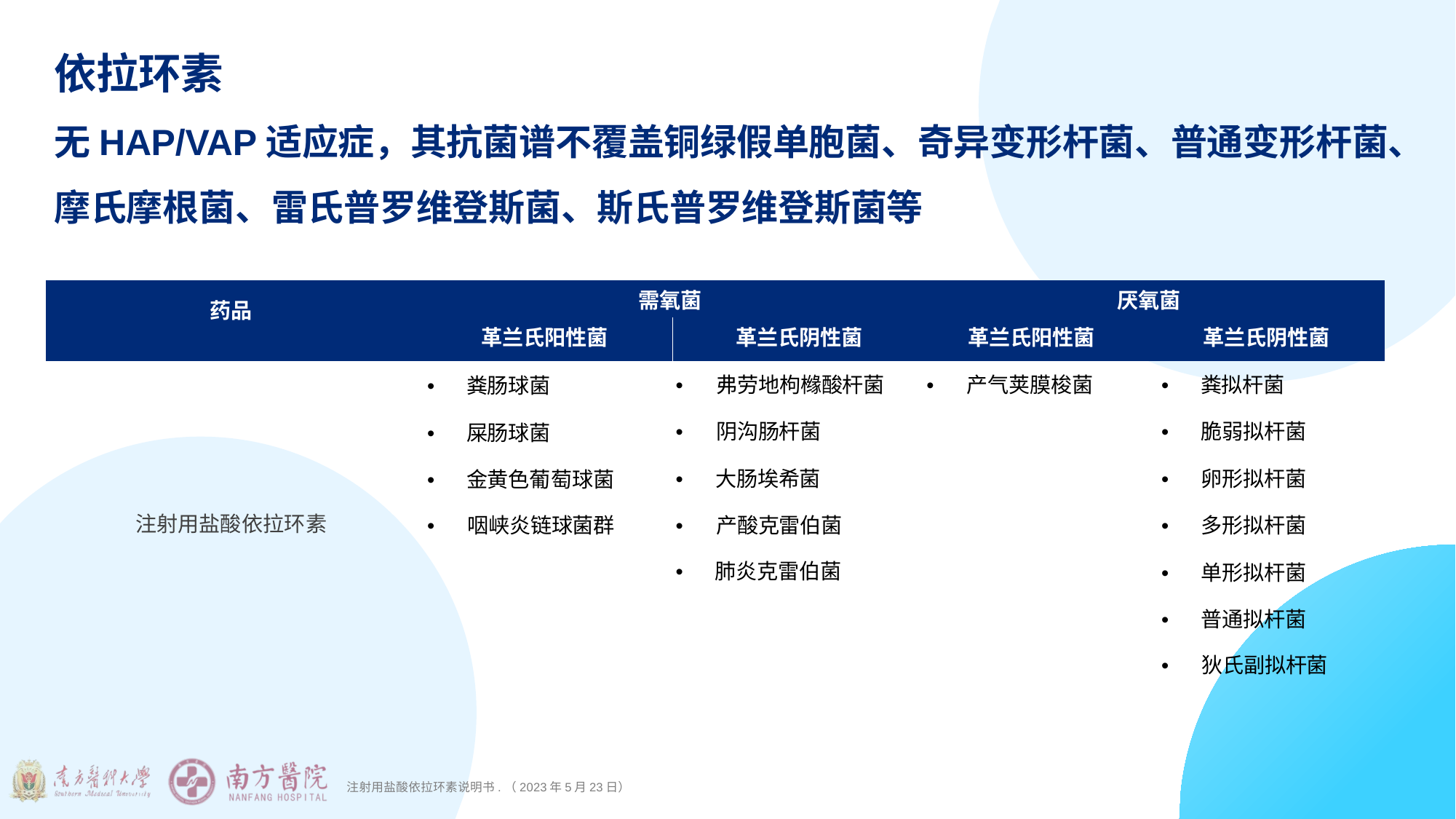

依拉环素
无HAP/VAP适应症，其抗菌谱不覆盖铜绿假单胞菌、奇异变形杆菌、普通变形杆菌、摩氏摩根菌、雷氏普罗维登斯菌、斯氏普罗维登斯菌等

| 药品 | 需氧菌 |  | 厌氧菌 |  |
| --- | --- | --- | --- | --- |
|  | 革兰氏阳性菌 | 革兰氏阴性菌 | 革兰氏阳性菌 | 革兰氏阴性菌 |
| 注射用盐酸依拉环素 | • 粪肠球菌 • 屎肠球菌 • 金黄色葡萄球菌 • 咽峡炎链球菌群 | • 弗劳地枸橼酸杆菌 • 阴沟肠杆菌 • 大肠埃希菌 • 产酸克雷伯菌 • 肺炎克雷伯菌 | • 产气荚膜梭菌 | • 粪拟杆菌 • 脆弱拟杆菌 • 卵形拟杆菌 • 多形拟杆菌 • 单形拟杆菌 • 普通拟杆菌 • 狄氏副拟杆菌 |

注射用盐酸依拉环素说明书.（2023年5月23日）